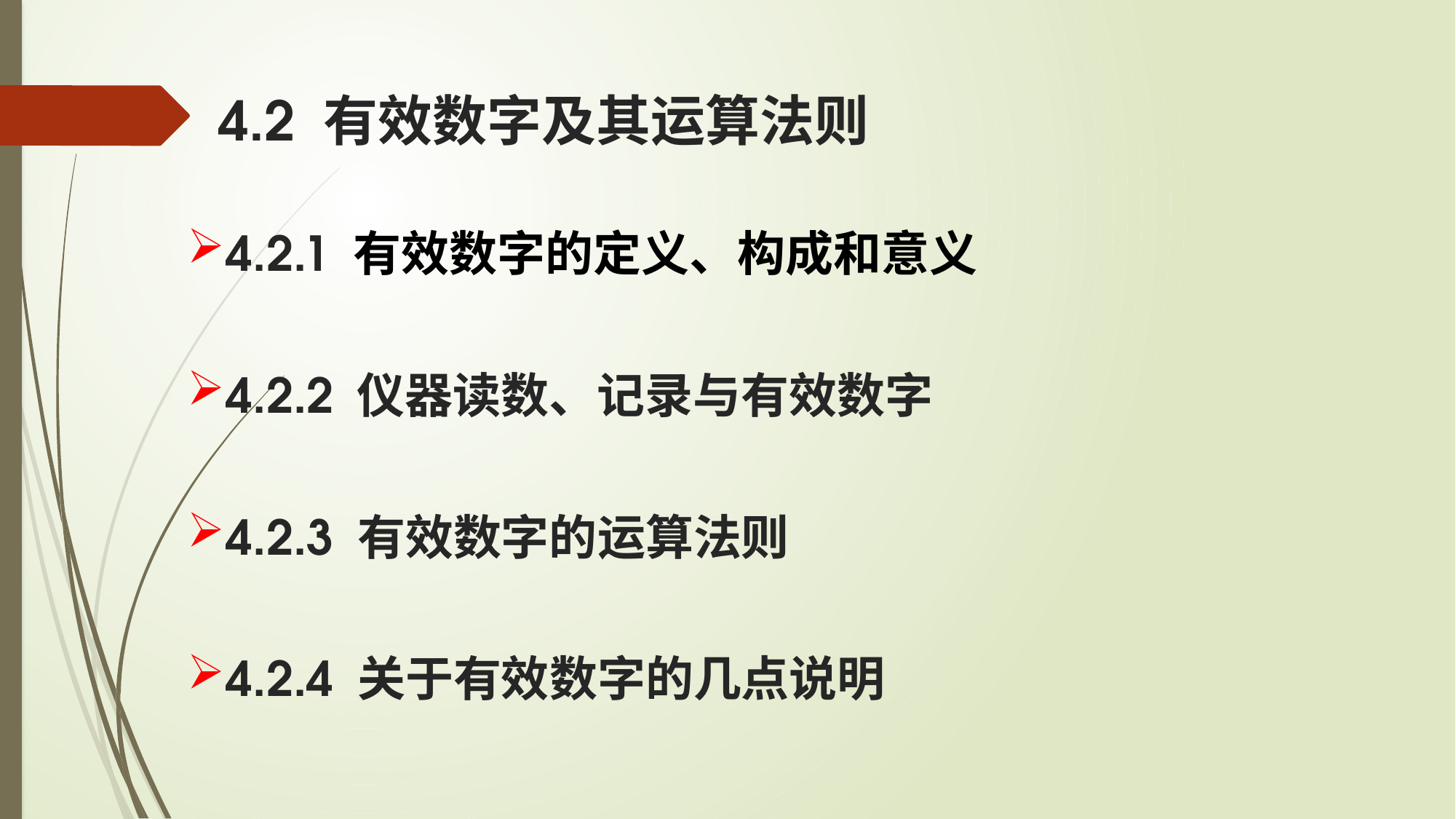

# 4.2 有效数字及其运算法则
4.2.1 有效数字的定义、构成和意义

4.2.2 仪器读数、记录与有效数字

4.2.3 有效数字的运算法则

4.2.4 关于有效数字的几点说明